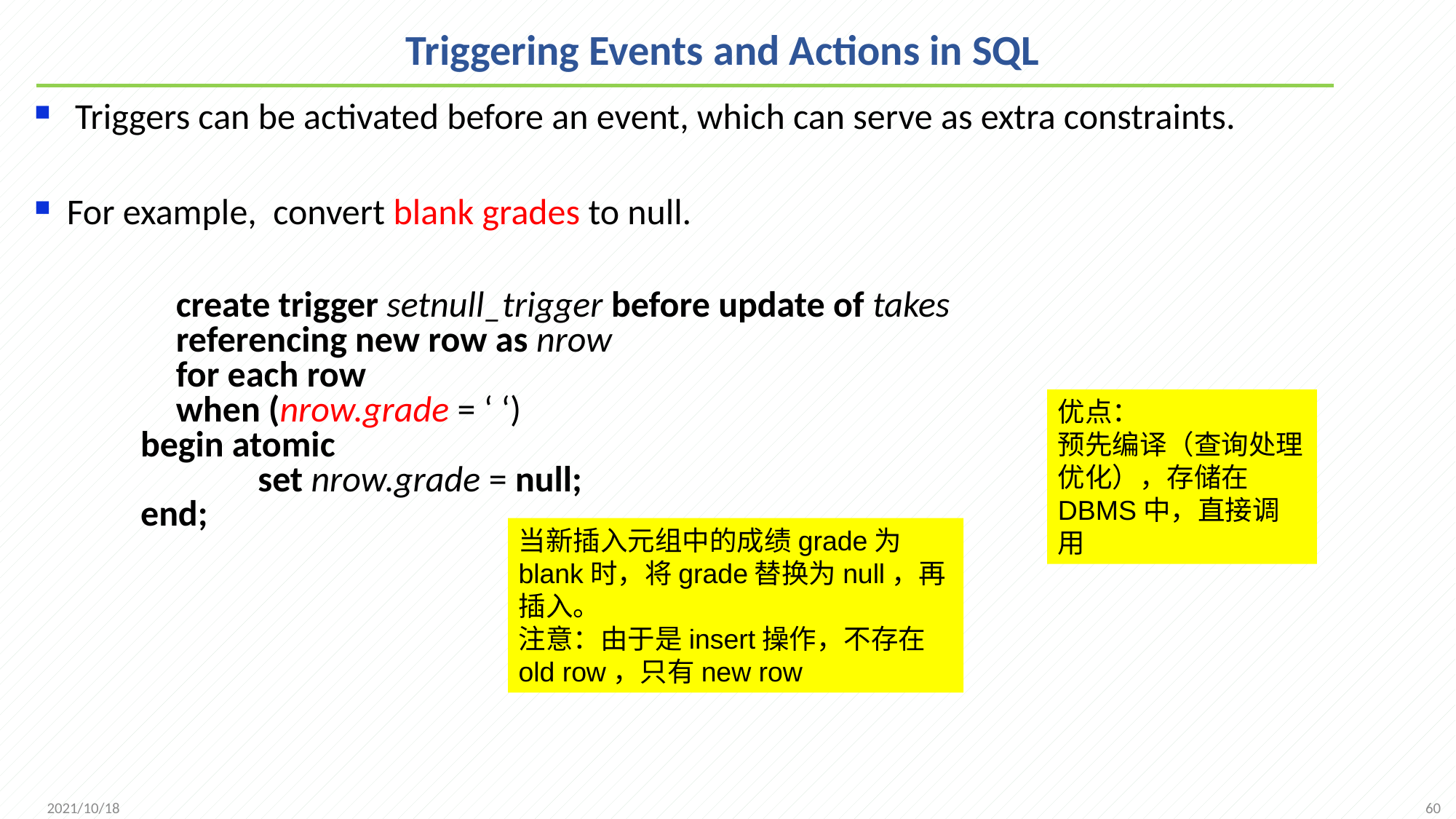

# Triggering Events and Actions in SQL
 Triggers can be activated before an event, which can serve as extra constraints.

For example,  convert blank grades to null.

		create trigger setnull_trigger before update of takes
	referencing new row as nrow
	for each row
	when (nrow.grade = ‘ ‘)
         begin atomic
	          set nrow.grade = null;
         end;

优点：
预先编译（查询处理优化），存储在DBMS中，直接调用
当新插入元组中的成绩grade为blank时，将grade替换为null，再插入。
注意：由于是insert操作，不存在old row，只有new row
60
2021/10/18